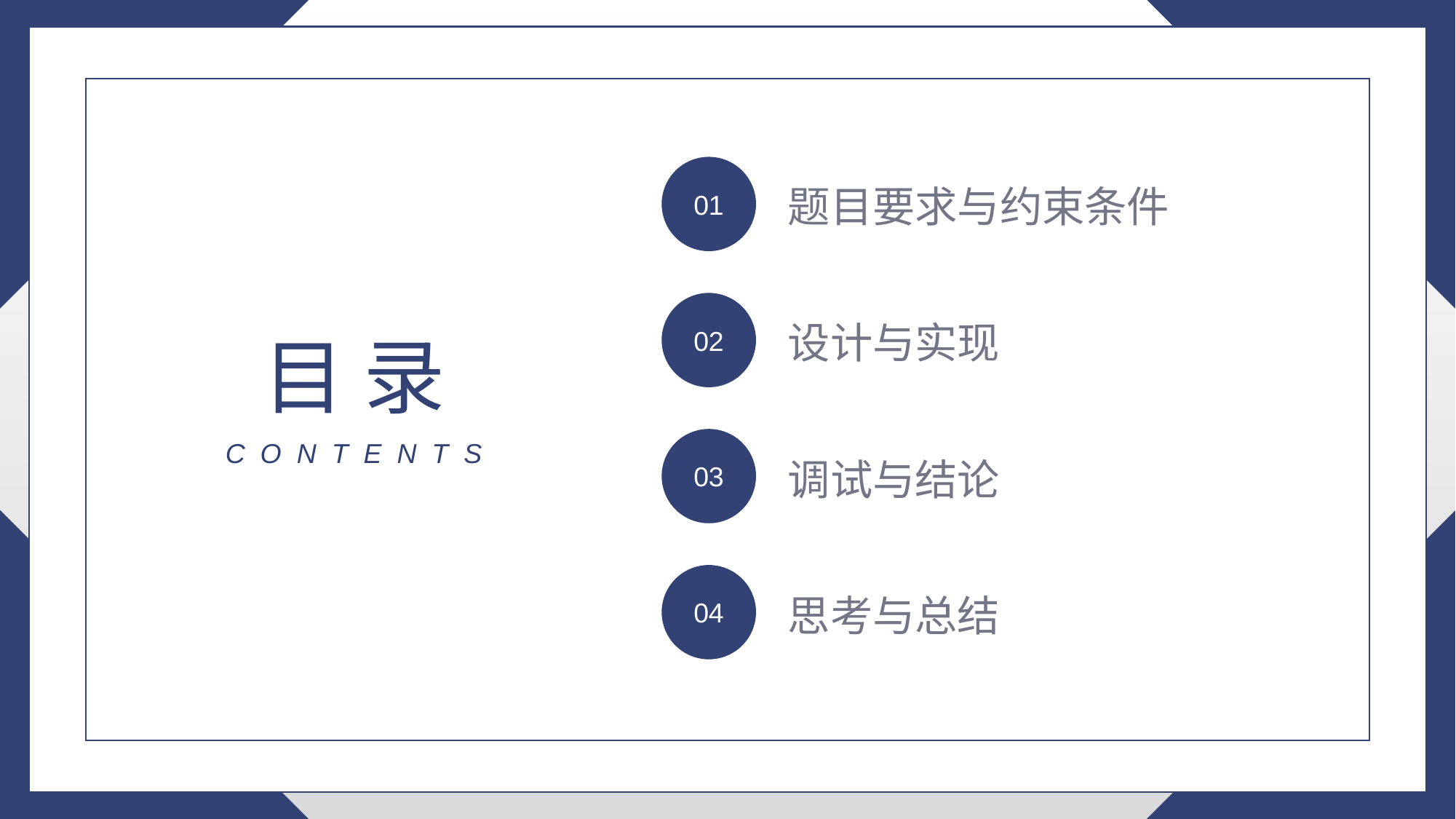

01
题目要求与约束条件
02
设计与实现
目 录
03
C  O  N  T  E  N  T  S
调试与结论

04
思考与总结